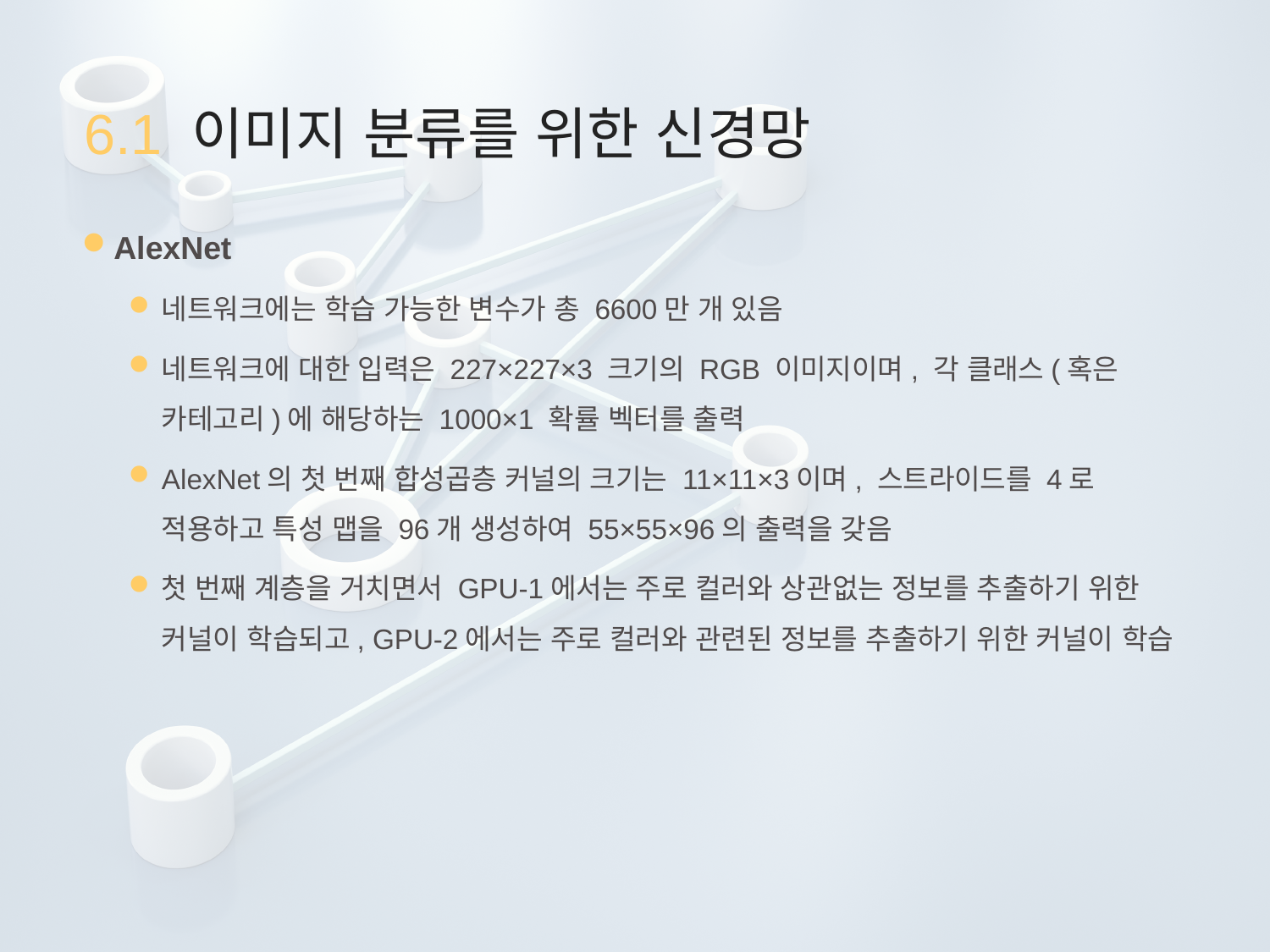

# 6.1 이미지 분류를 위한 신경망
AlexNet
네트워크에는 학습 가능한 변수가 총 6600만 개 있음
네트워크에 대한 입력은 227×227×3 크기의 RGB 이미지이며, 각 클래스(혹은 카테고리)에 해당하는 1000×1 확률 벡터를 출력
AlexNet의 첫 번째 합성곱층 커널의 크기는 11×11×3이며, 스트라이드를 4로 적용하고 특성 맵을 96개 생성하여 55×55×96의 출력을 갖음
첫 번째 계층을 거치면서 GPU-1에서는 주로 컬러와 상관없는 정보를 추출하기 위한 커널이 학습되고, GPU-2에서는 주로 컬러와 관련된 정보를 추출하기 위한 커널이 학습